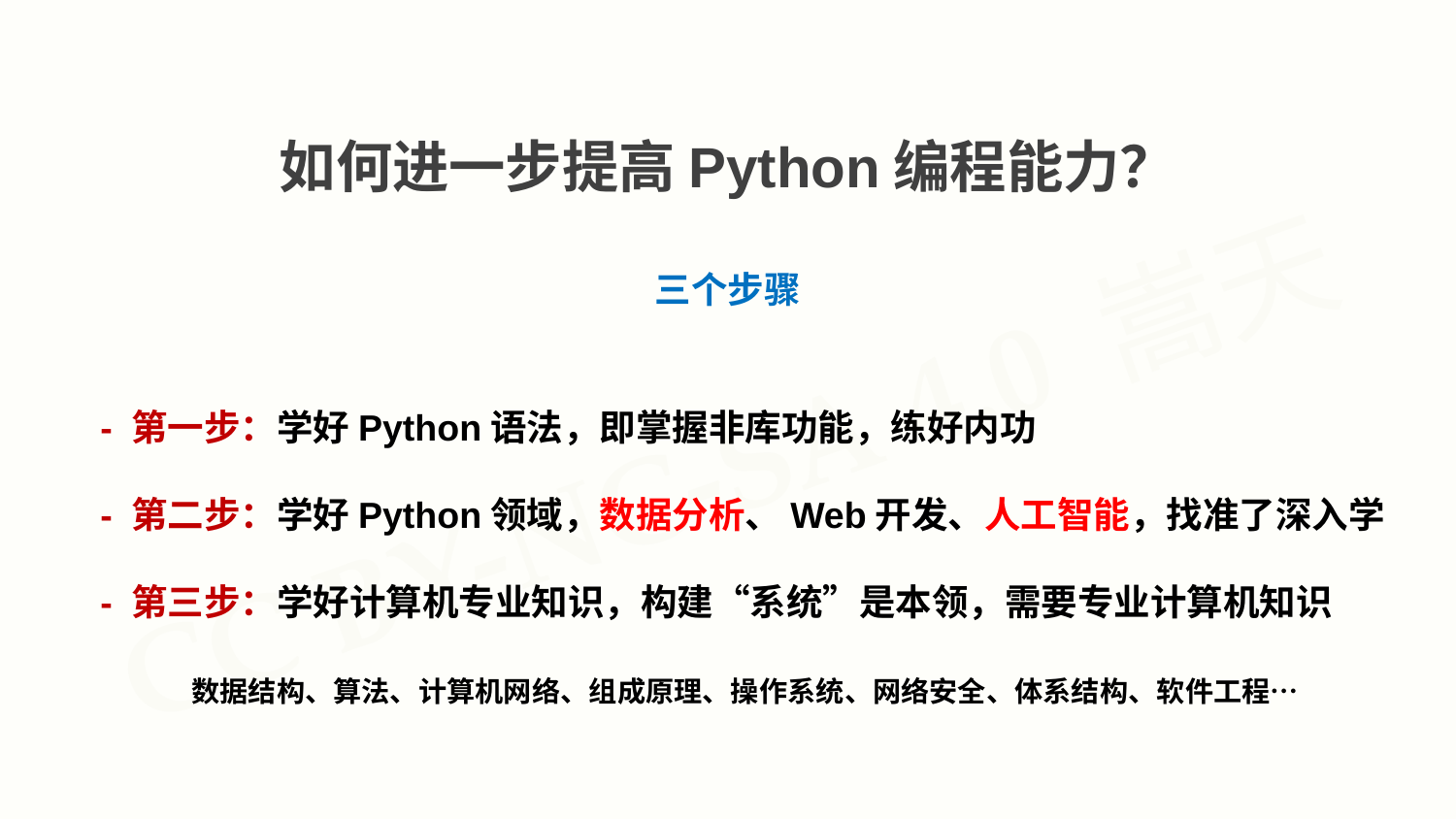

如何进一步提高Python编程能力？
三个步骤
- 第一步：学好Python语法，即掌握非库功能，练好内功
- 第二步：学好Python领域，数据分析、Web开发、人工智能，找准了深入学
- 第三步：学好计算机专业知识，构建“系统”是本领，需要专业计算机知识
数据结构、算法、计算机网络、组成原理、操作系统、网络安全、体系结构、软件工程…